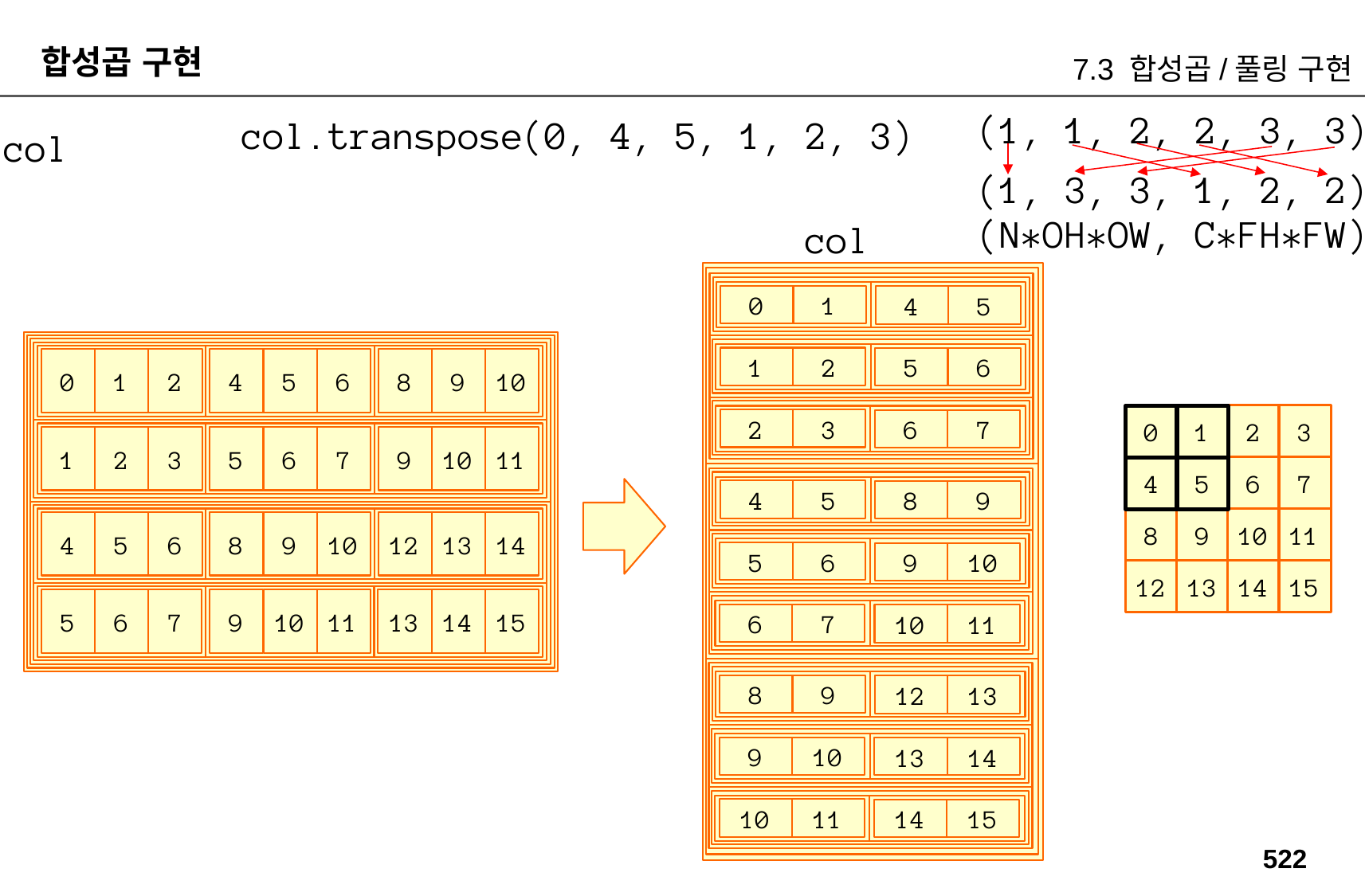

합성곱 구현
7.3 합성곱/풀링 구현
(1, 1, 2, 2, 3, 3)
col.transpose(0, 4, 5, 1, 2, 3)
col
(1, 3, 3, 1, 2, 2)
(N*OH*OW, C*FH*FW)
col

0
1
4
5

1
2
5
6
0
1
2
4
5
6
8
9
10

0
1
2
3

2
3
6
7

1
2
3
5
6
7
9
10
11
4
5
6
7

4
5
8
9

8
9
10
11
4
5
6
8
9
10
12
13
14

5
6
9
10
12
13
14
15

5
6
7
9
10
11
13
14
15

6
7
10
11

8
9
12
13

9
10
13
14

10
11
14
15